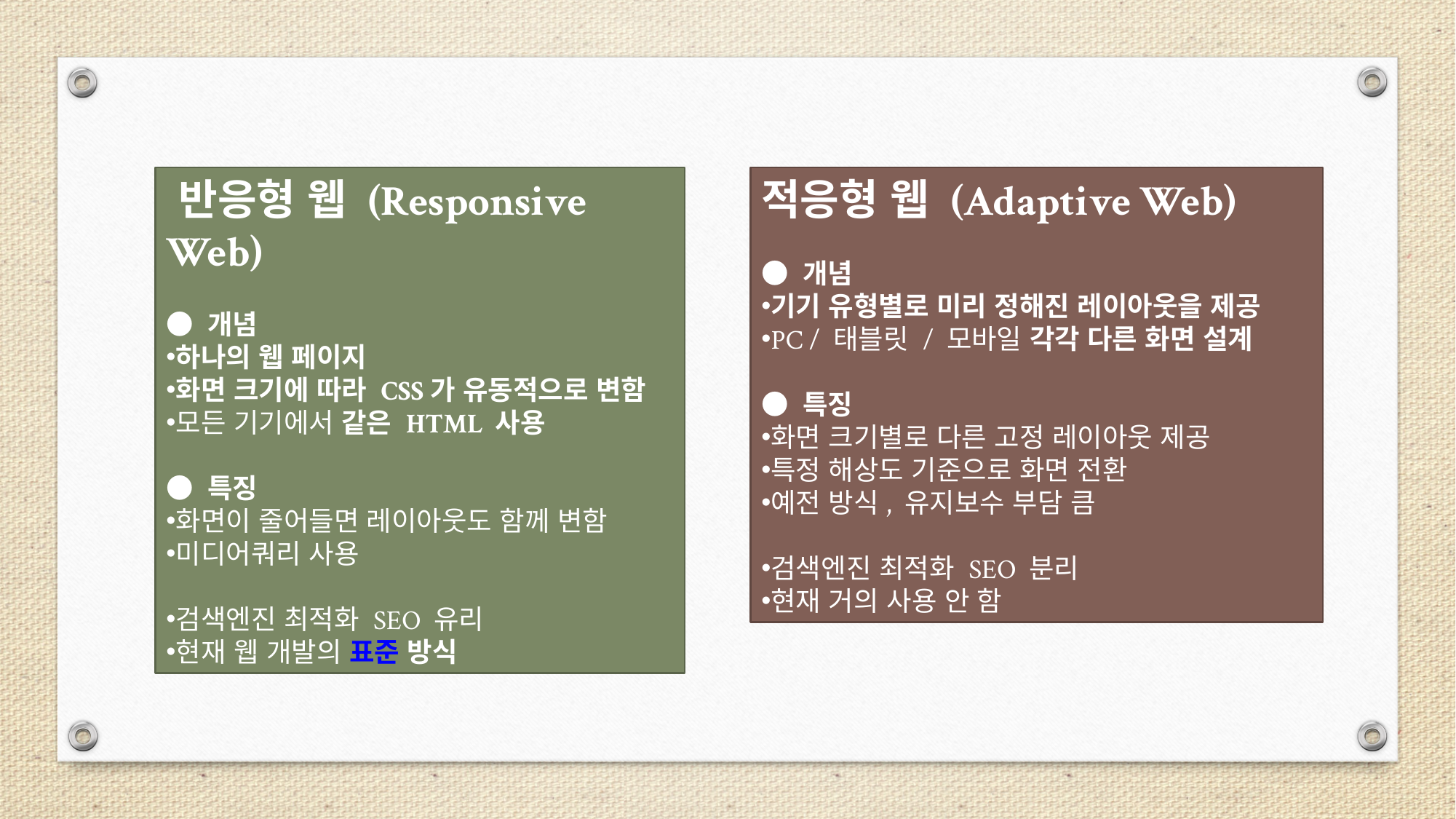

반응형 웹 (Responsive Web)

● 개념
하나의 웹 페이지
화면 크기에 따라 CSS가 유동적으로 변함
모든 기기에서 같은 HTML 사용

● 특징
화면이 줄어들면 레이아웃도 함께 변함
미디어쿼리 사용

검색엔진 최적화 SEO 유리
현재 웹 개발의 표준 방식
적응형 웹 (Adaptive Web)

● 개념
기기 유형별로 미리 정해진 레이아웃을 제공
PC / 태블릿 / 모바일 각각 다른 화면 설계

● 특징
화면 크기별로 다른 고정 레이아웃 제공
특정 해상도 기준으로 화면 전환
예전 방식, 유지보수 부담 큼

검색엔진 최적화 SEO 분리
현재 거의 사용 안 함